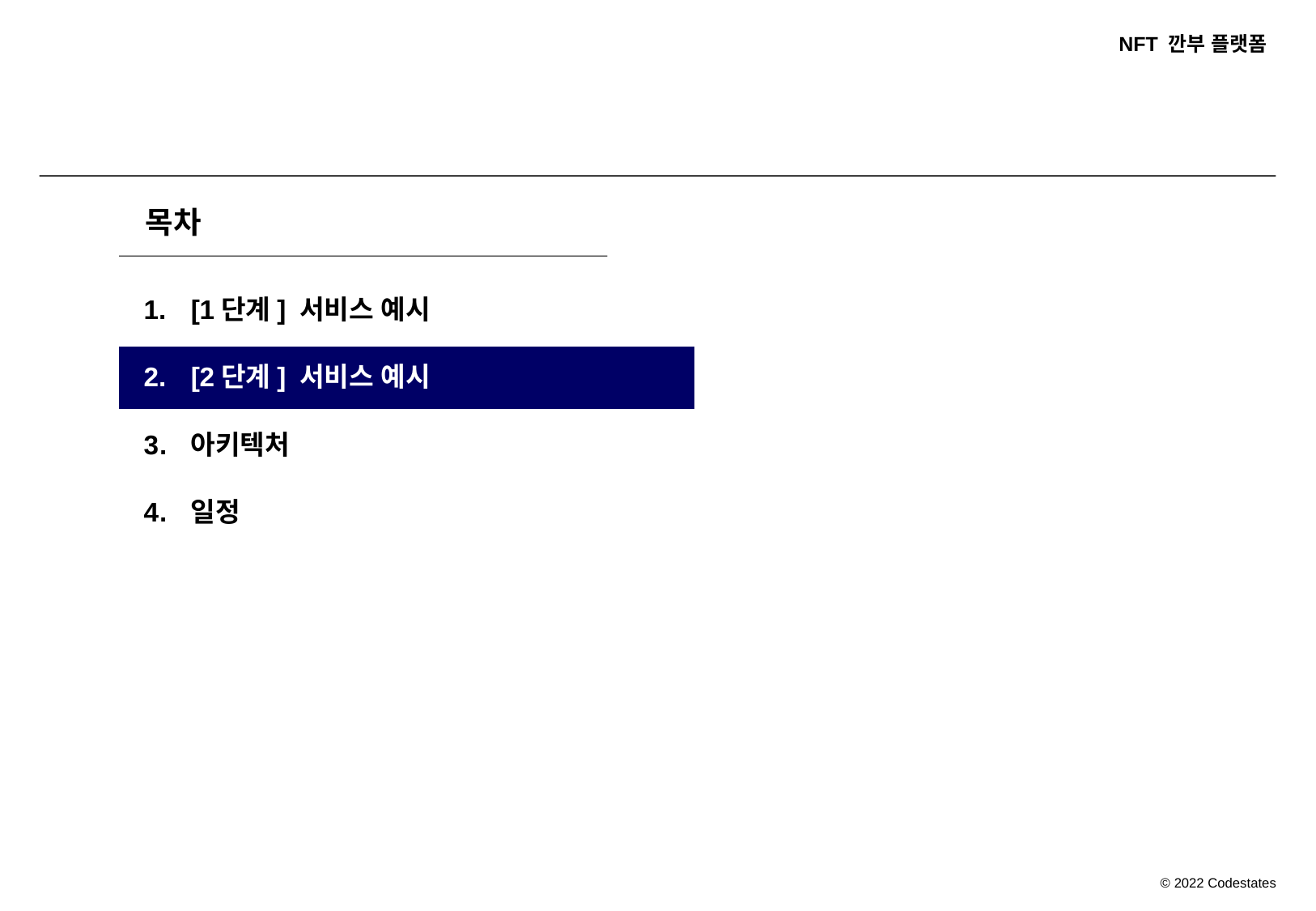

목차

[1단계] 서비스 예시
[2단계] 서비스 예시
아키텍처
일정